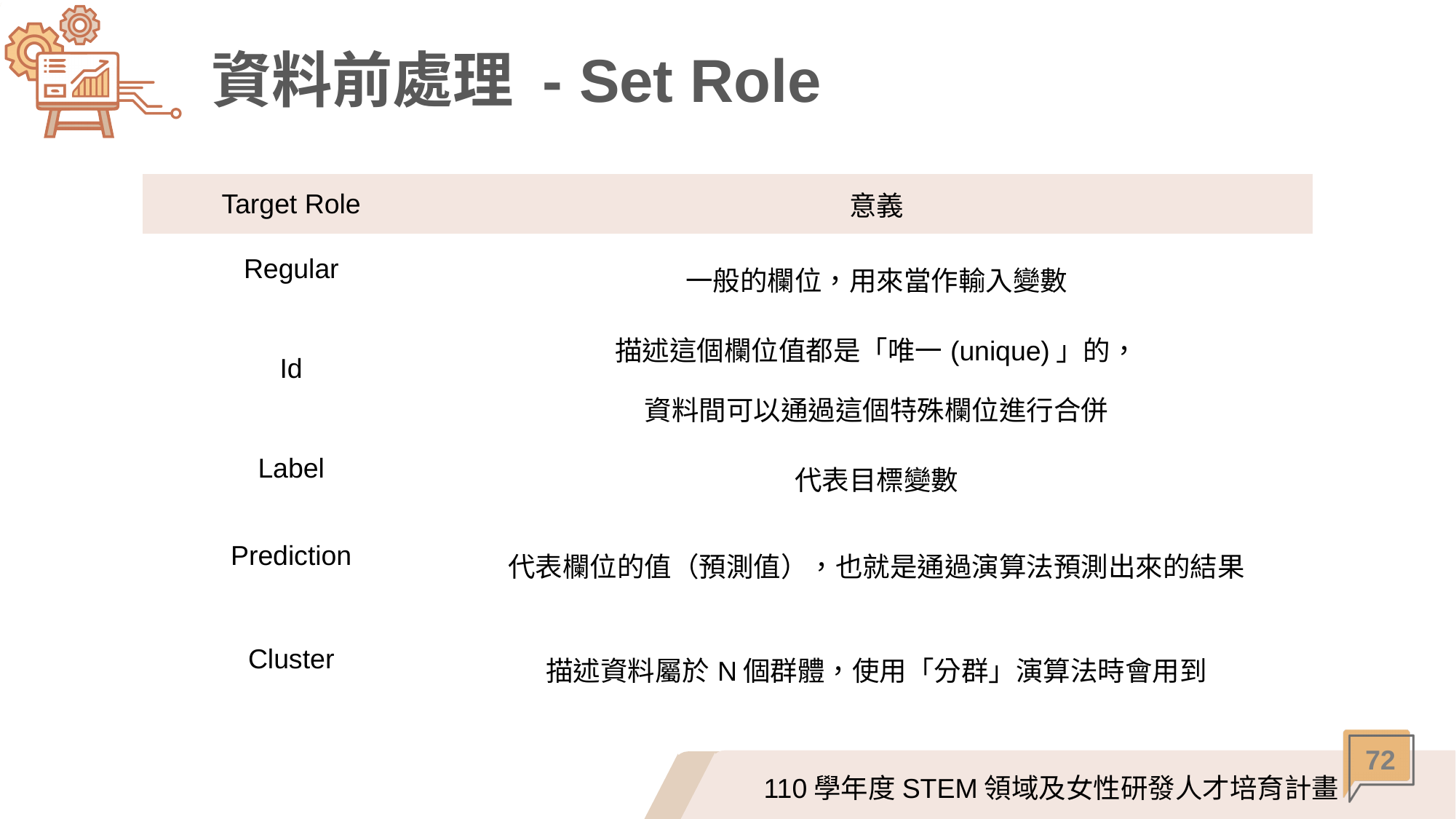

# 資料前處理 - Set Role
| Target Role | 意義 |
| --- | --- |
| Regular | 一般的欄位，用來當作輸入變數 |
| Id | 描述這個欄位值都是「唯一(unique)」的， 資料間可以通過這個特殊欄位進行合併 |
| Label | 代表目標變數 |
| Prediction | 代表欄位的值（預測值），也就是通過演算法預測出來的結果 |
| Cluster | 描述資料屬於N個群體，使用「分群」演算法時會用到 |